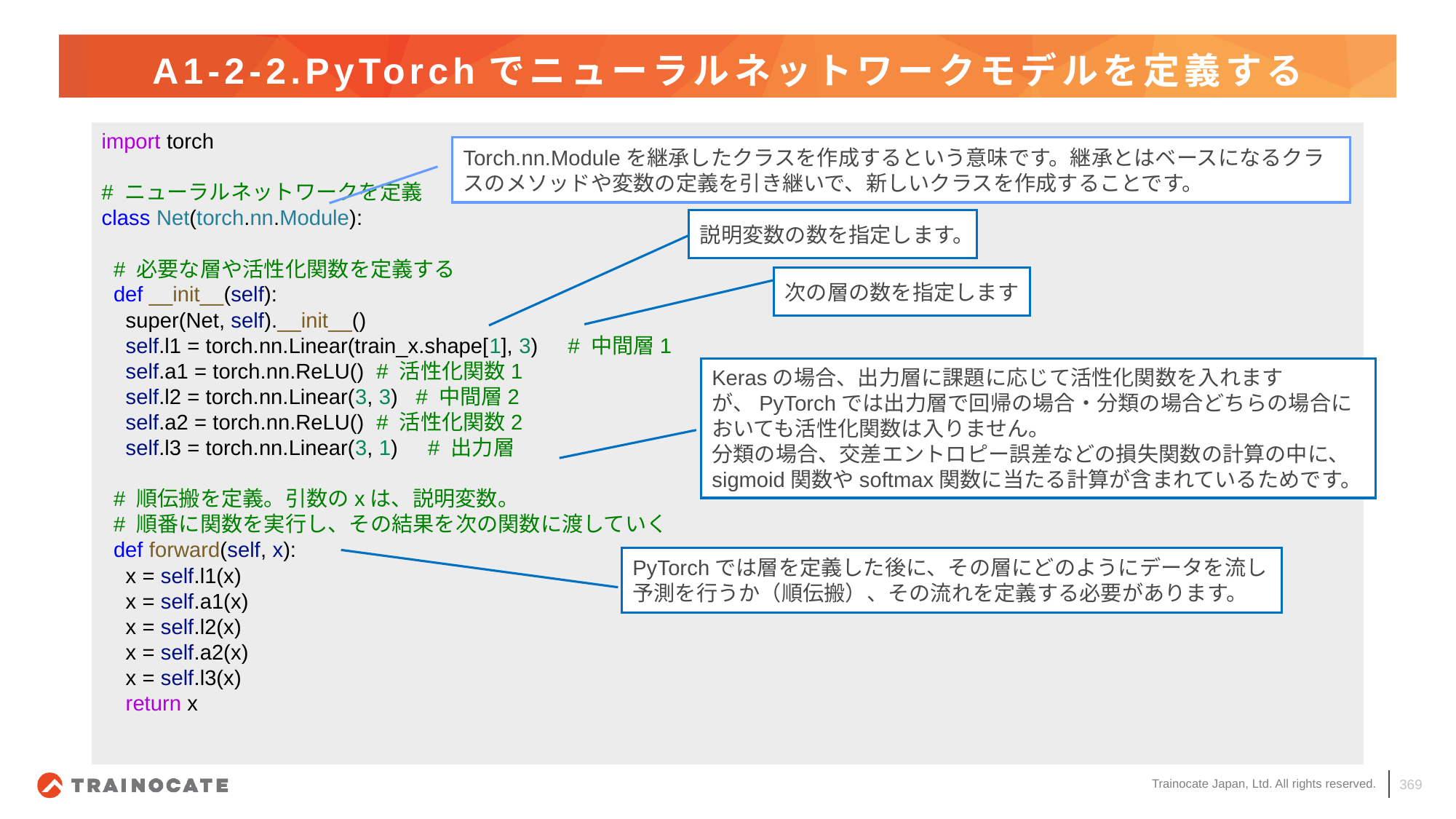

# A1-2-2.PyTorchでニューラルネットワークモデルを定義する
import torch

# ニューラルネットワークを定義
class Net(torch.nn.Module):
  # 必要な層や活性化関数を定義する
  def __init__(self):
    super(Net, self).__init__()
    self.l1 = torch.nn.Linear(train_x.shape[1], 3)     # 中間層1
    self.a1 = torch.nn.ReLU()  # 活性化関数1
    self.l2 = torch.nn.Linear(3, 3)   # 中間層2
    self.a2 = torch.nn.ReLU()  # 活性化関数2
    self.l3 = torch.nn.Linear(3, 1)     # 出力層
  # 順伝搬を定義。引数のxは、説明変数。
  # 順番に関数を実行し、その結果を次の関数に渡していく
  def forward(self, x):
    x = self.l1(x)
    x = self.a1(x)
    x = self.l2(x)
    x = self.a2(x)
    x = self.l3(x)
    return x
Torch.nn.Moduleを継承したクラスを作成するという意味です。継承とはベースになるクラスのメソッドや変数の定義を引き継いで、新しいクラスを作成することです。
説明変数の数を指定します。
次の層の数を指定します
Kerasの場合、出力層に課題に応じて活性化関数を入れますが、PyTorchでは出力層で回帰の場合・分類の場合どちらの場合においても活性化関数は入りません。
分類の場合、交差エントロピー誤差などの損失関数の計算の中に、sigmoid関数やsoftmax関数に当たる計算が含まれているためです。
PyTorchでは層を定義した後に、その層にどのようにデータを流し予測を行うか（順伝搬）、その流れを定義する必要があります。
369